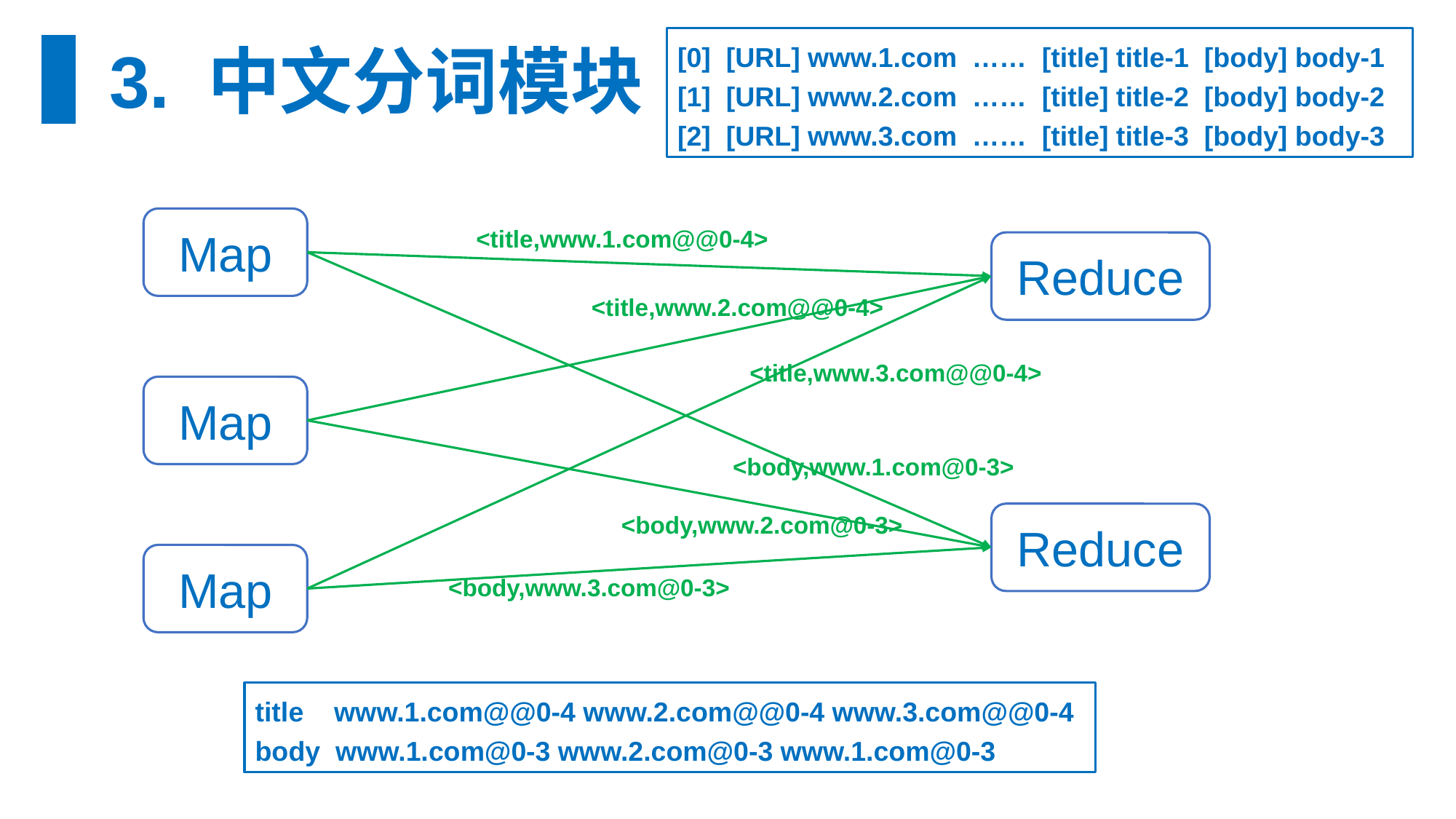

[0]  [URL] www.1.com  ……  [title] title-1  [body] body-1
[1]  [URL] www.2.com  ……  [title] title-2  [body] body-2
[2]  [URL] www.3.com  ……  [title] title-3  [body] body-3
3. 中文分词模块

Map
<title,www.1.com@@0-4>
Reduce
<title,www.2.com@@0-4>
<title,www.3.com@@0-4>
Map
<body,www.1.com@0-3>
<body,www.2.com@0-3>
Reduce
Map
<body,www.3.com@0-3>
title    www.1.com@@0-4 www.2.com@@0-4 www.3.com@@0-4
body  www.1.com@0-3 www.2.com@0-3 www.1.com@0-3